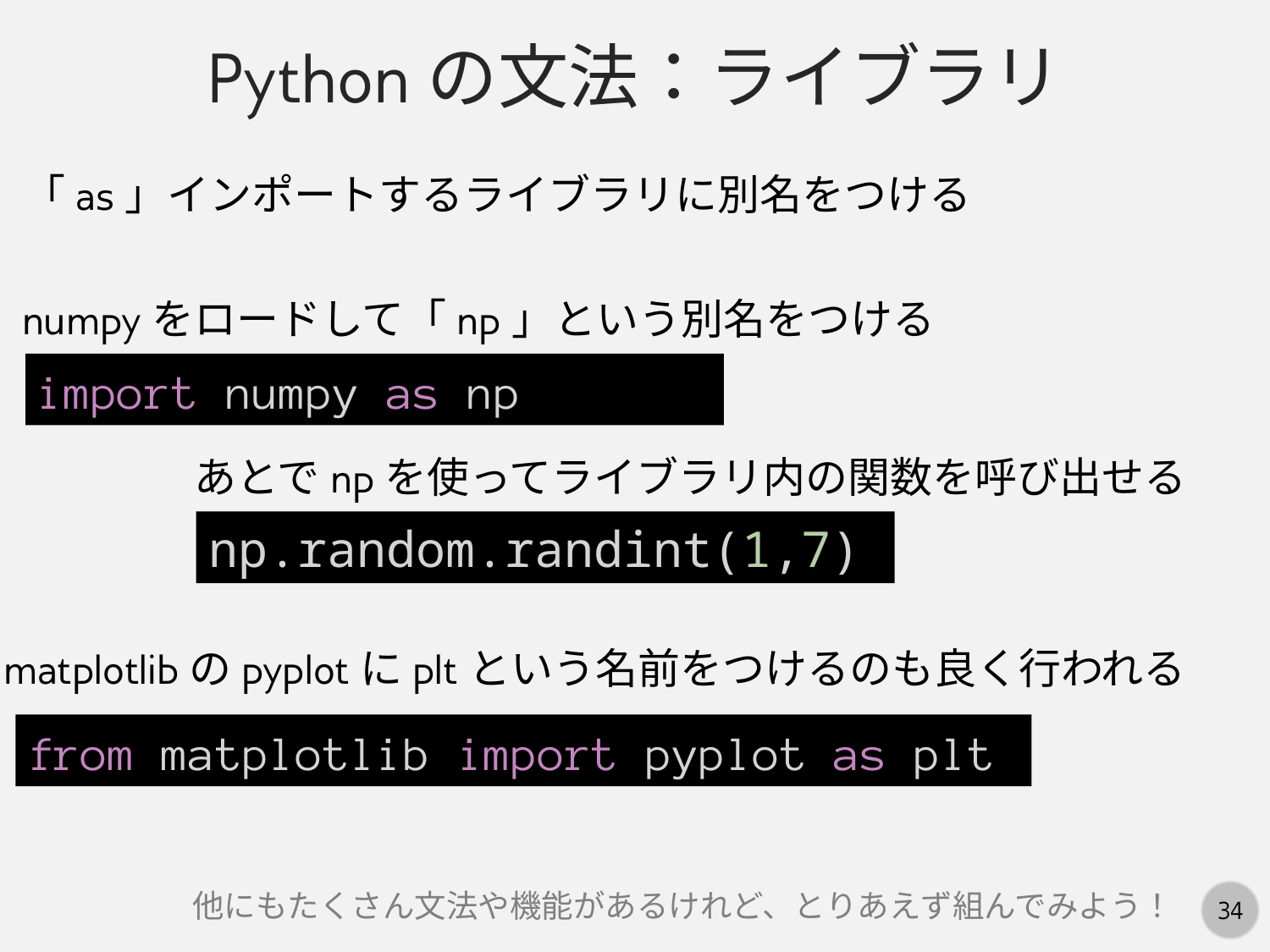

Pythonの文法：ライブラリ
「as」インポートするライブラリに別名をつける
numpyをロードして「np」という別名をつける
import numpy as np
あとでnpを使ってライブラリ内の関数を呼び出せる
np.random.randint(1,7)
matplotlibのpyplotにpltという名前をつけるのも良く行われる
from matplotlib import pyplot as plt
他にもたくさん文法や機能があるけれど、とりあえず組んでみよう！